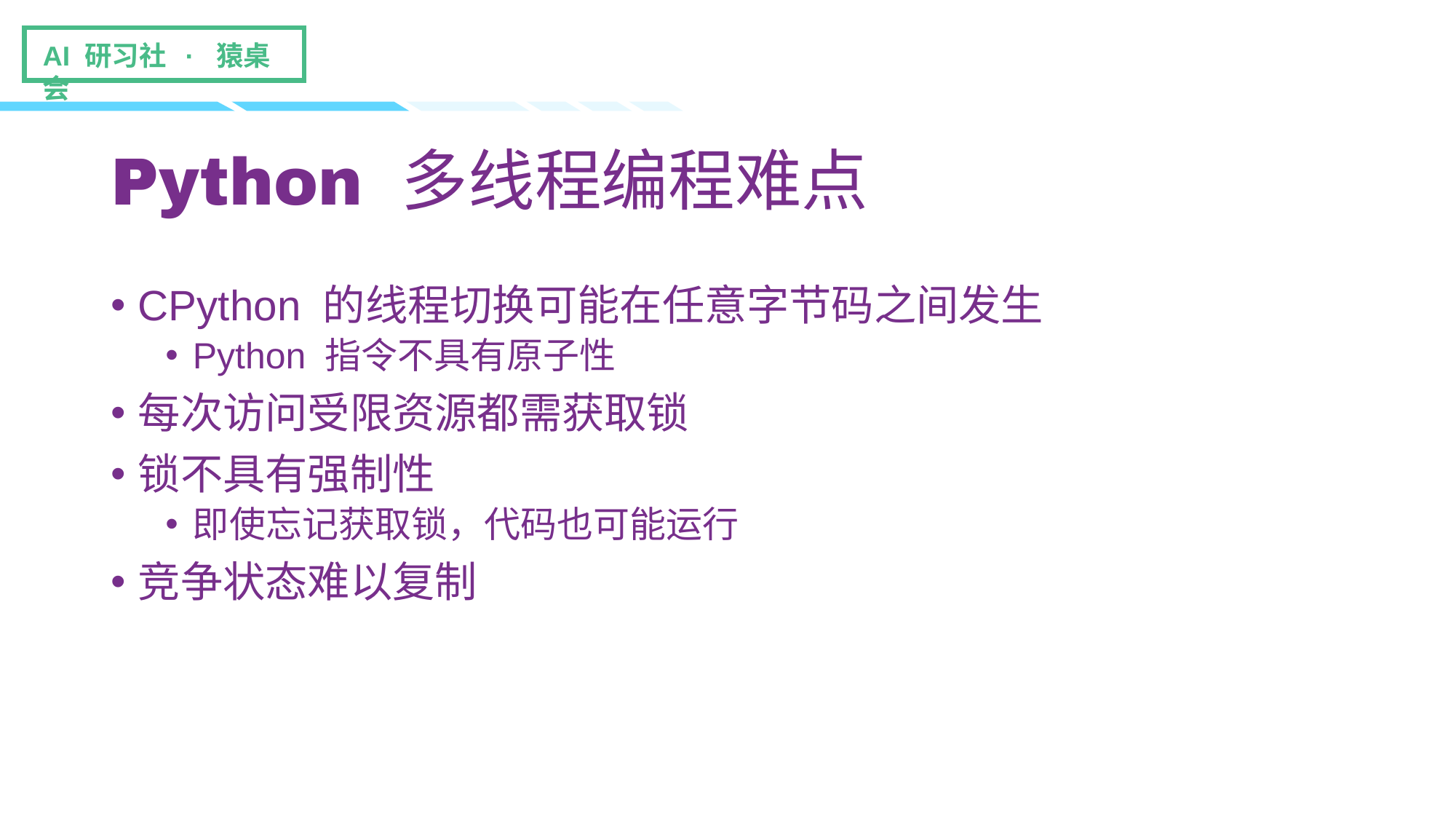

# Python 多线程编程难点
CPython 的线程切换可能在任意字节码之间发生
Python 指令不具有原子性
每次访问受限资源都需获取锁
锁不具有强制性
即使忘记获取锁，代码也可能运行
竞争状态难以复制